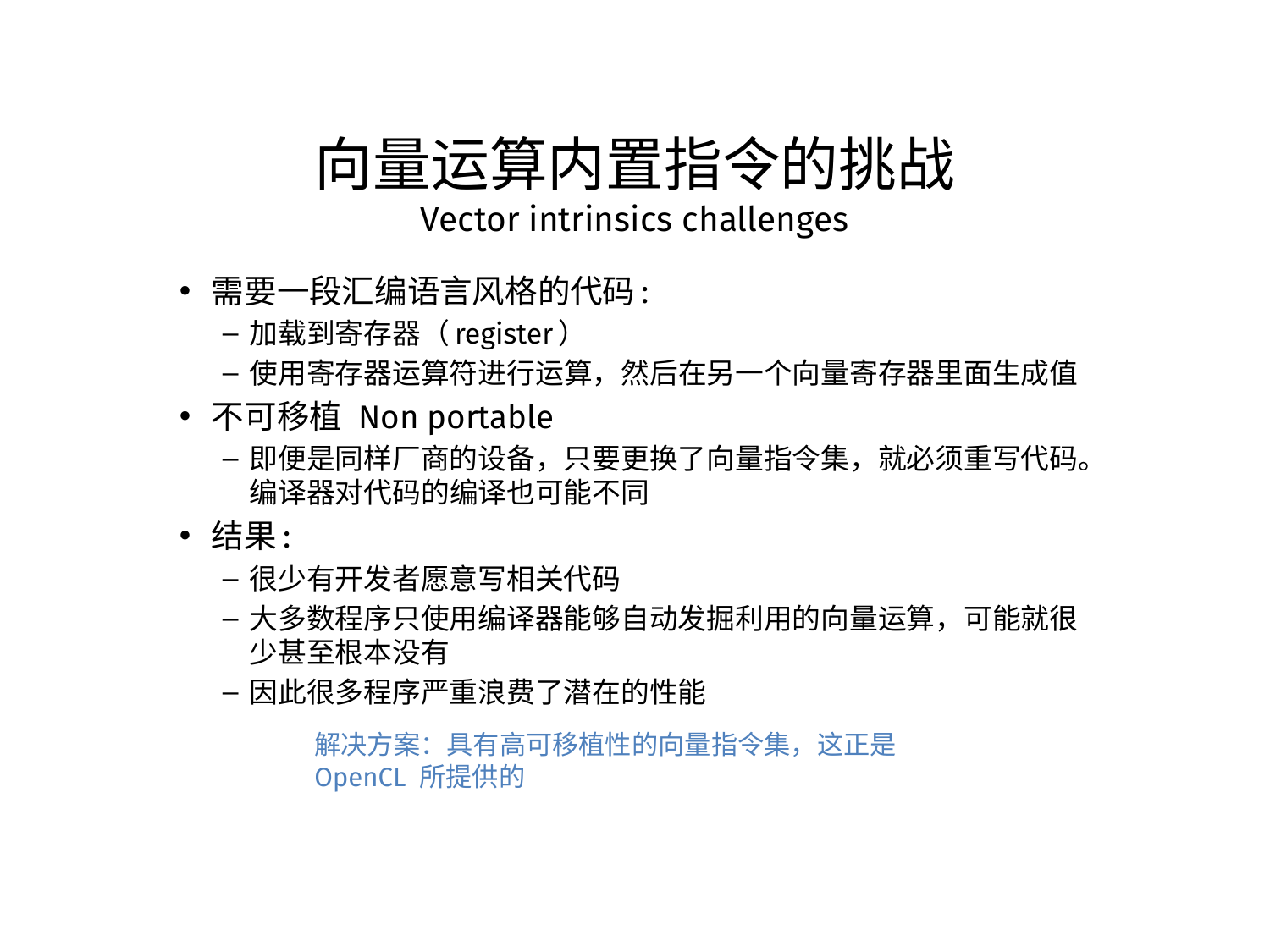

向量运算内置指令的挑战
Vector intrinsics challenges
需要一段汇编语言风格的代码:
加载到寄存器（register）
使用寄存器运算符进行运算，然后在另一个向量寄存器里面生成值
不可移植 Non portable
即便是同样厂商的设备，只要更换了向量指令集，就必须重写代码。编译器对代码的编译也可能不同
结果:
很少有开发者愿意写相关代码
大多数程序只使用编译器能够自动发掘利用的向量运算，可能就很少甚至根本没有
因此很多程序严重浪费了潜在的性能
解决方案：具有高可移植性的向量指令集，这正是 OpenCL 所提供的